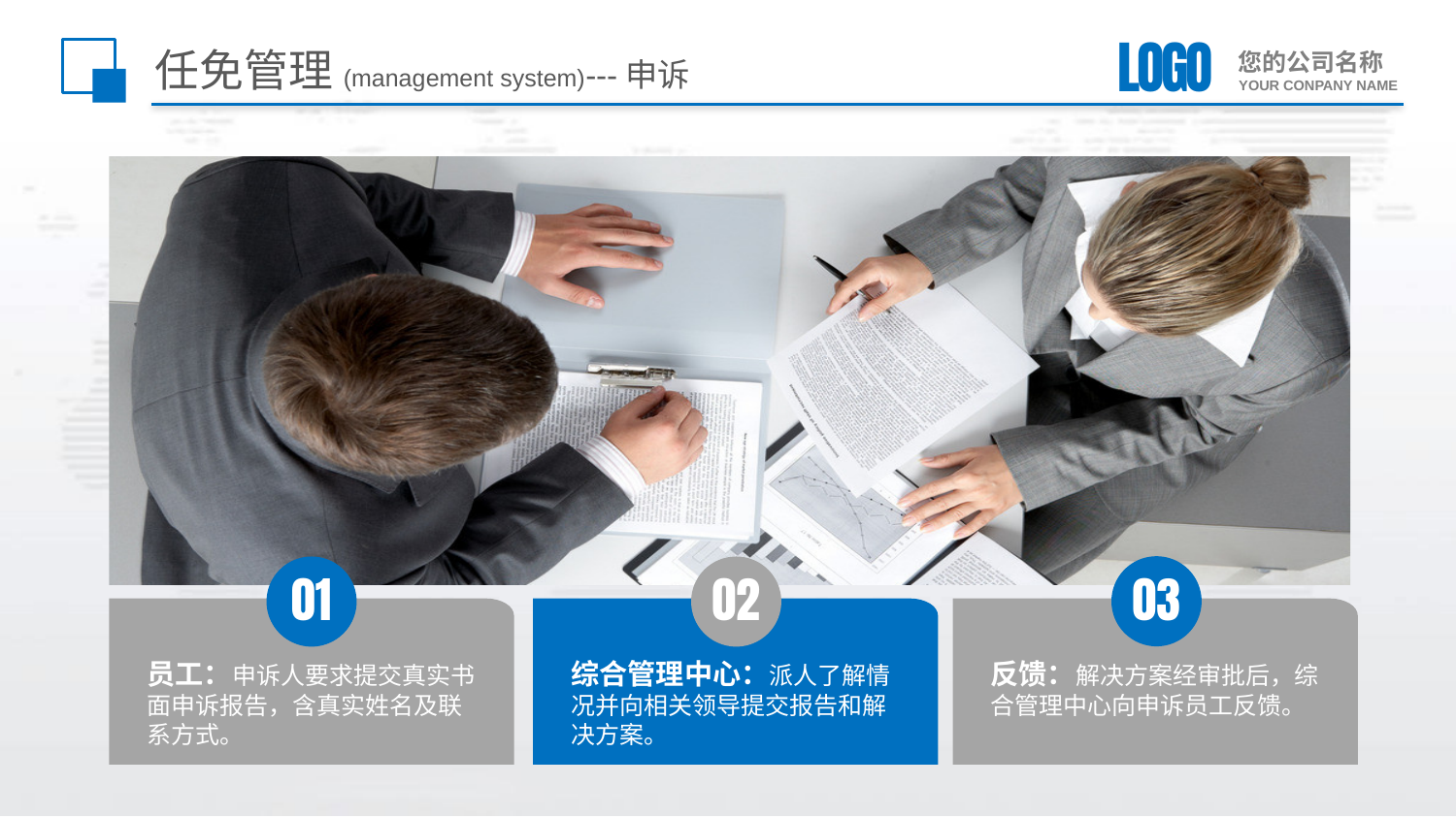

# 任免管理(management system)---申诉

03

01

02

员工：申诉人要求提交真实书面申诉报告，含真实姓名及联系方式。
综合管理中心：派人了解情况并向相关领导提交报告和解决方案。
反馈：解决方案经审批后，综合管理中心向申诉员工反馈。